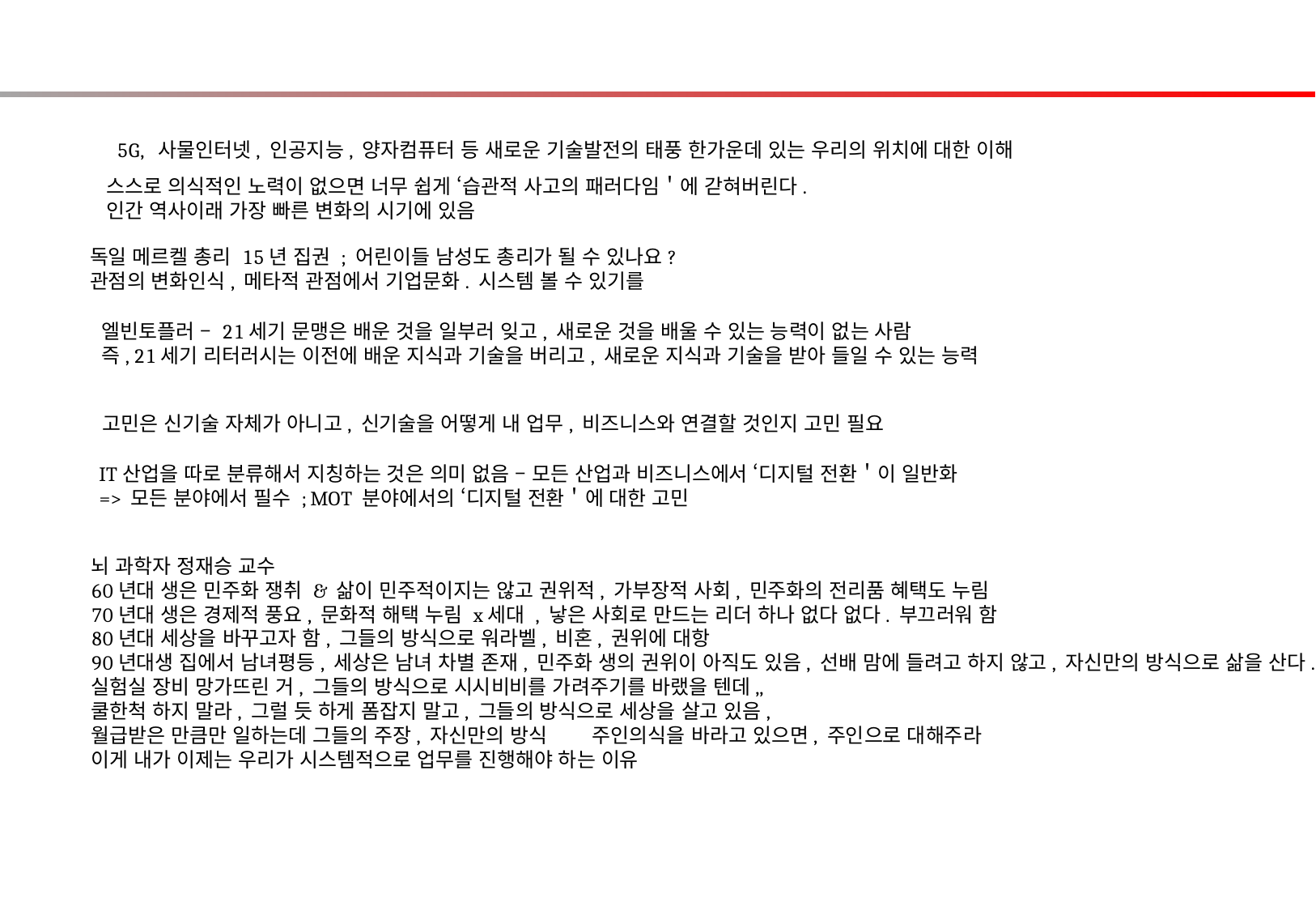

5G,  사물인터넷, 인공지능, 양자컴퓨터 등 새로운 기술발전의 태풍 한가운데 있는 우리의 위치에 대한 이해
스스로 의식적인 노력이 없으면 너무 쉽게 ‘습관적 사고의 패러다임＇에 갇혀버린다.
인간 역사이래 가장 빠른 변화의 시기에 있음
독일 메르켈 총리 15년 집권 ; 어린이들 남성도 총리가 될 수 있나요?
관점의 변화인식, 메타적 관점에서 기업문화. 시스템 볼 수 있기를
엘빈토플러 – 21세기 문맹은 배운 것을 일부러 잊고, 새로운 것을 배울 수 있는 능력이 없는 사람
즉, 21세기 리터러시는 이전에 배운 지식과 기술을 버리고, 새로운 지식과 기술을 받아 들일 수 있는 능력
고민은 신기술 자체가 아니고, 신기술을 어떻게 내 업무, 비즈니스와 연결할 것인지 고민 필요
IT산업을 따로 분류해서 지칭하는 것은 의미 없음 – 모든 산업과 비즈니스에서 ‘디지털 전환＇이 일반화
=> 모든 분야에서 필수 ; MOT 분야에서의 ‘디지털 전환＇에 대한 고민
뇌 과학자 정재승 교수
60년대 생은 민주화 쟁취 & 삶이 민주적이지는 않고 권위적, 가부장적 사회, 민주화의 전리품 혜택도 누림
70년대 생은 경제적 풍요, 문화적 해택 누림 x세대 , 낳은 사회로 만드는 리더 하나 없다 없다. 부끄러워 함
80년대 세상을 바꾸고자 함, 그들의 방식으로 워라벨, 비혼, 권위에 대항
90년대생 집에서 남녀평등, 세상은 남녀 차별 존재, 민주화 생의 권위이 아직도 있음, 선배 맘에 들려고 하지 않고, 자신만의 방식으로 삶을 산다.
실험실 장비 망가뜨린 거, 그들의 방식으로 시시비비를 가려주기를 바랬을 텐데,,
쿨한척 하지 말라, 그럴 듯 하게 폼잡지 말고, 그들의 방식으로 세상을 살고 있음,
월급받은 만큼만 일하는데 그들의 주장, 자신만의 방식        주인의식을 바라고 있으면, 주인으로 대해주라
이게 내가 이제는 우리가 시스템적으로 업무를 진행해야 하는 이유